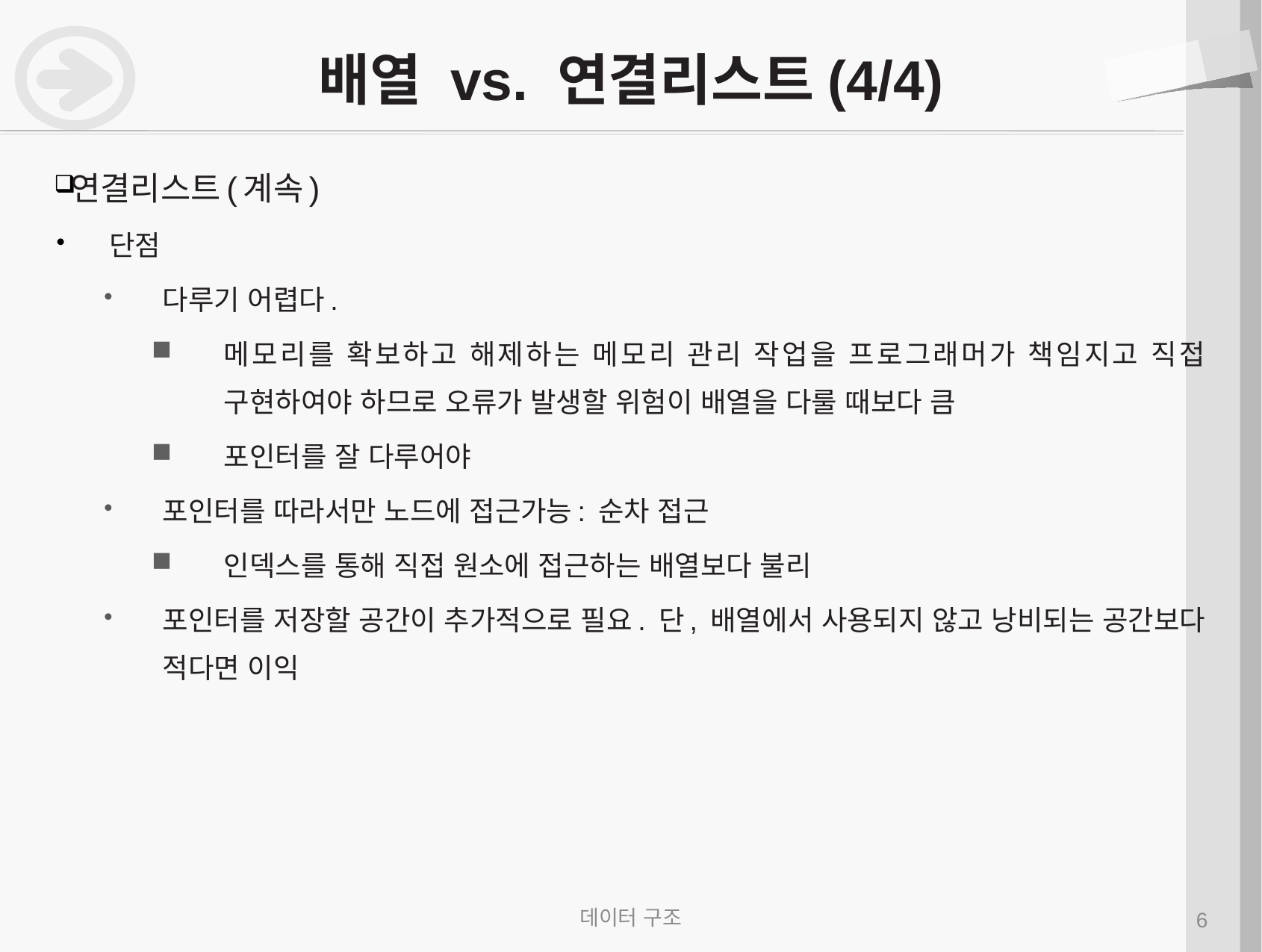

# 배열 vs. 연결리스트(4/4)
연결리스트(계속)
단점
다루기 어렵다.
메모리를 확보하고 해제하는 메모리 관리 작업을 프로그래머가 책임지고 직접 구현하여야 하므로 오류가 발생할 위험이 배열을 다룰 때보다 큼
포인터를 잘 다루어야
포인터를 따라서만 노드에 접근가능: 순차 접근
인덱스를 통해 직접 원소에 접근하는 배열보다 불리
포인터를 저장할 공간이 추가적으로 필요. 단, 배열에서 사용되지 않고 낭비되는 공간보다 적다면 이익
데이터 구조
6